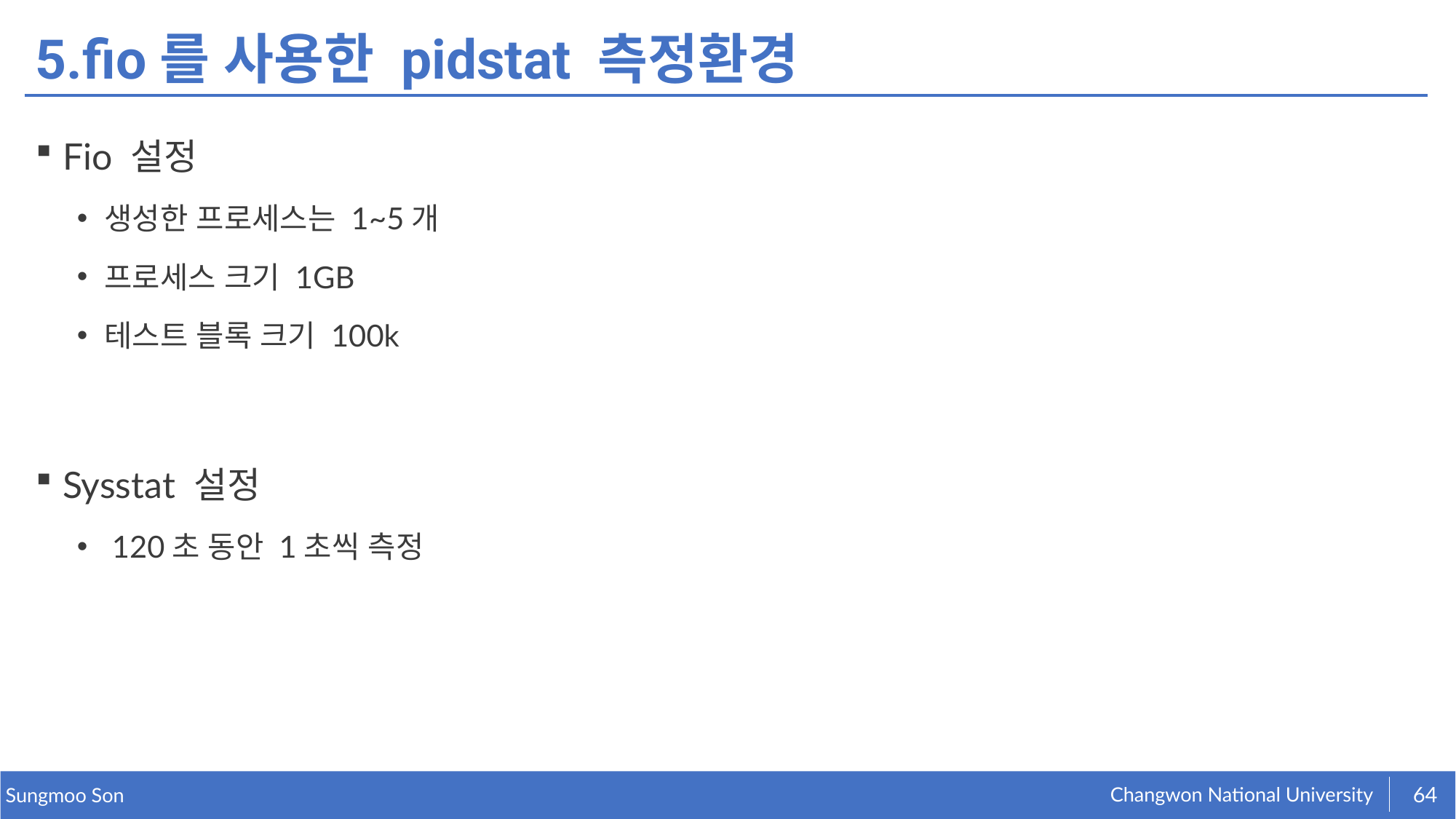

# 5.fio를 사용한 pidstat 측정환경
Fio 설정
생성한 프로세스는 1~5개
프로세스 크기 1GB
테스트 블록 크기 100k

Sysstat 설정
 120초 동안 1초씩 측정
64